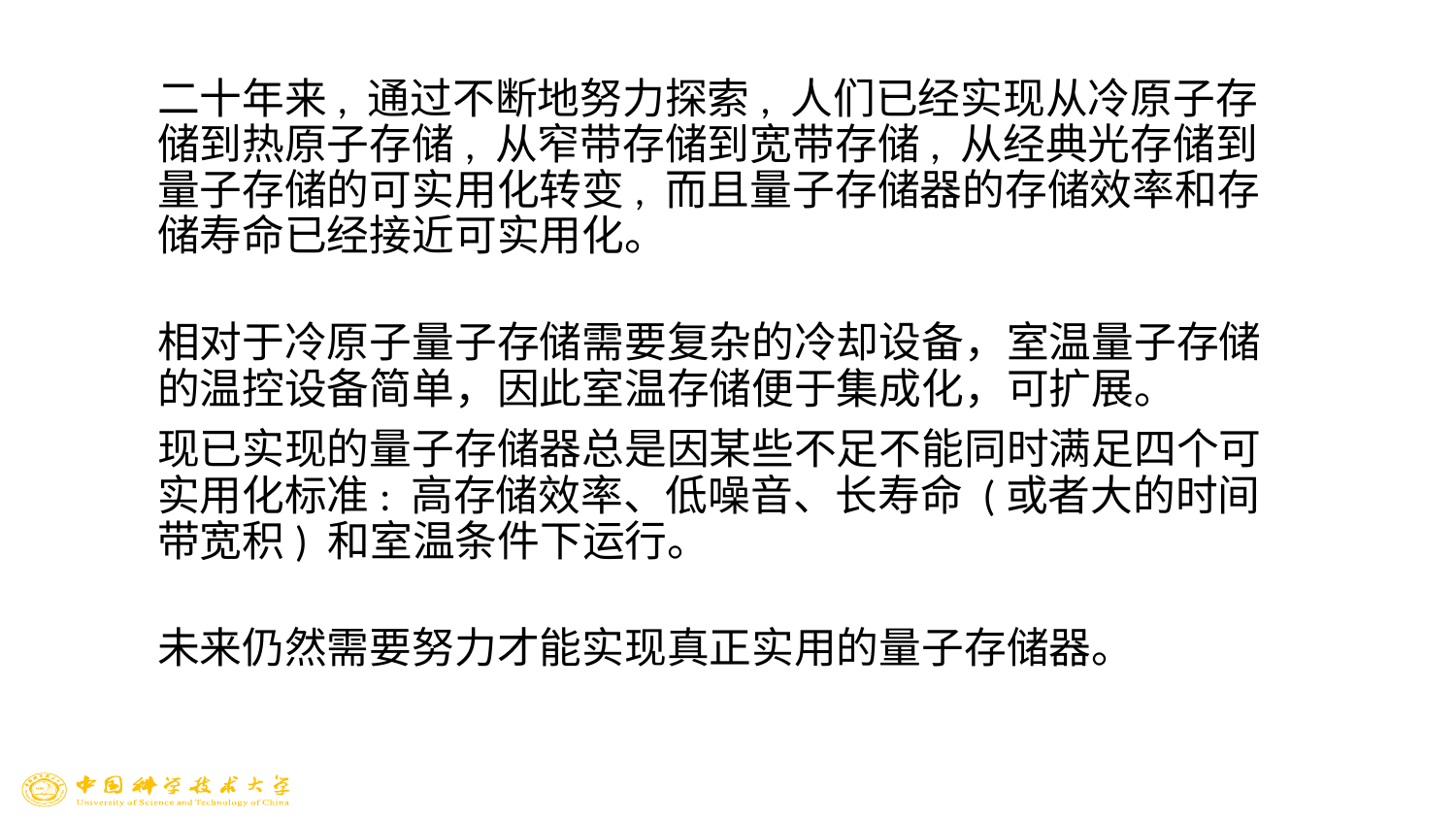

二十年来, 通过不断地努力探索, 人们已经实现从冷原子存储到热原子存储, 从窄带存储到宽带存储, 从经典光存储到量子存储的可实用化转变, 而且量子存储器的存储效率和存储寿命已经接近可实用化。
相对于冷原子量子存储需要复杂的冷却设备，室温量子存储的温控设备简单，因此室温存储便于集成化，可扩展。
现已实现的量子存储器总是因某些不足不能同时满足四个可实用化标准: 高存储效率、低噪音、长寿命 (或者大的时间带宽积) 和室温条件下运行。
未来仍然需要努力才能实现真正实用的量子存储器。
38